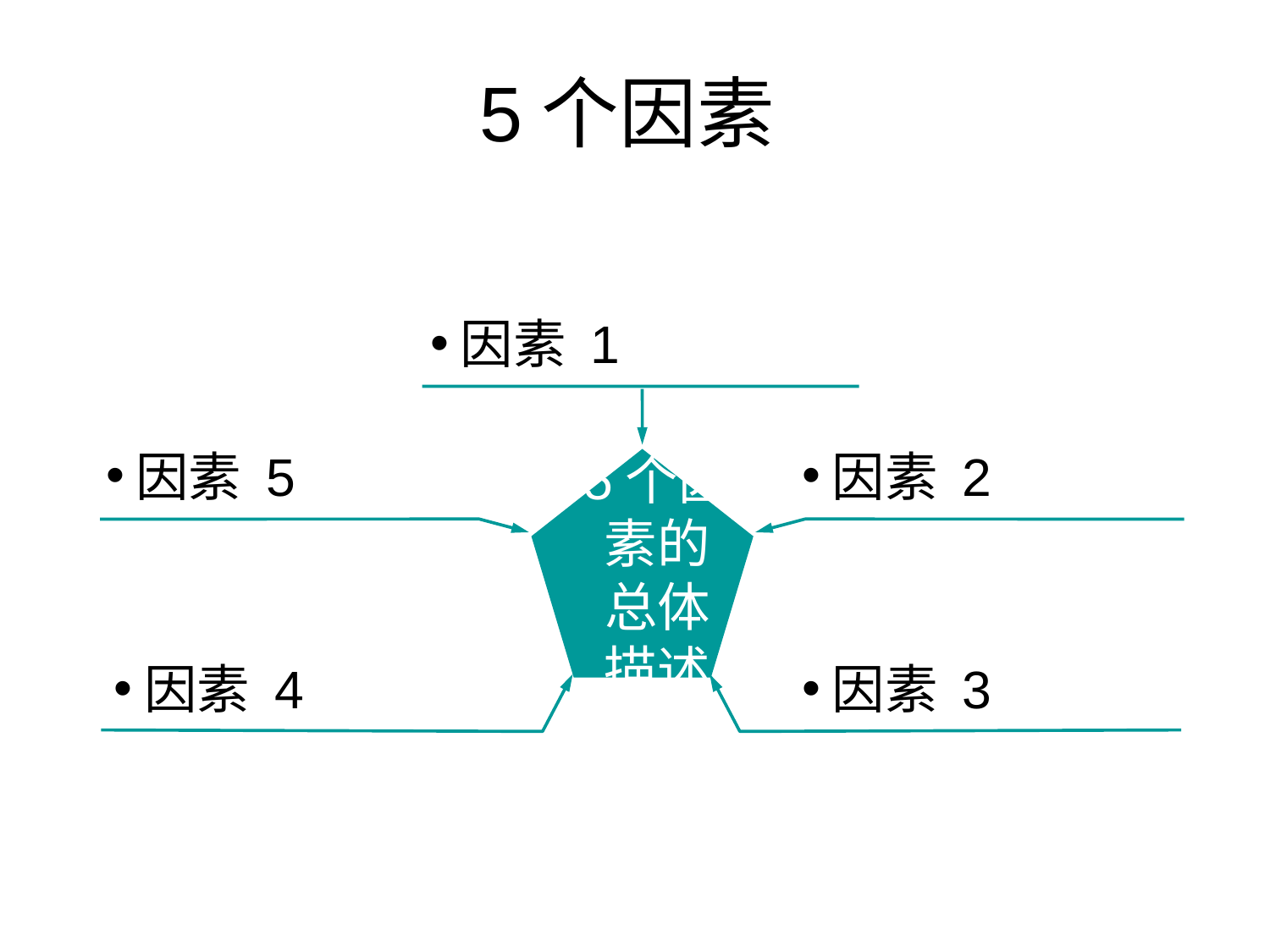

5个因素
因素 1

因素 5
因素 2

5个因素的总体描述
因素 4
因素 3